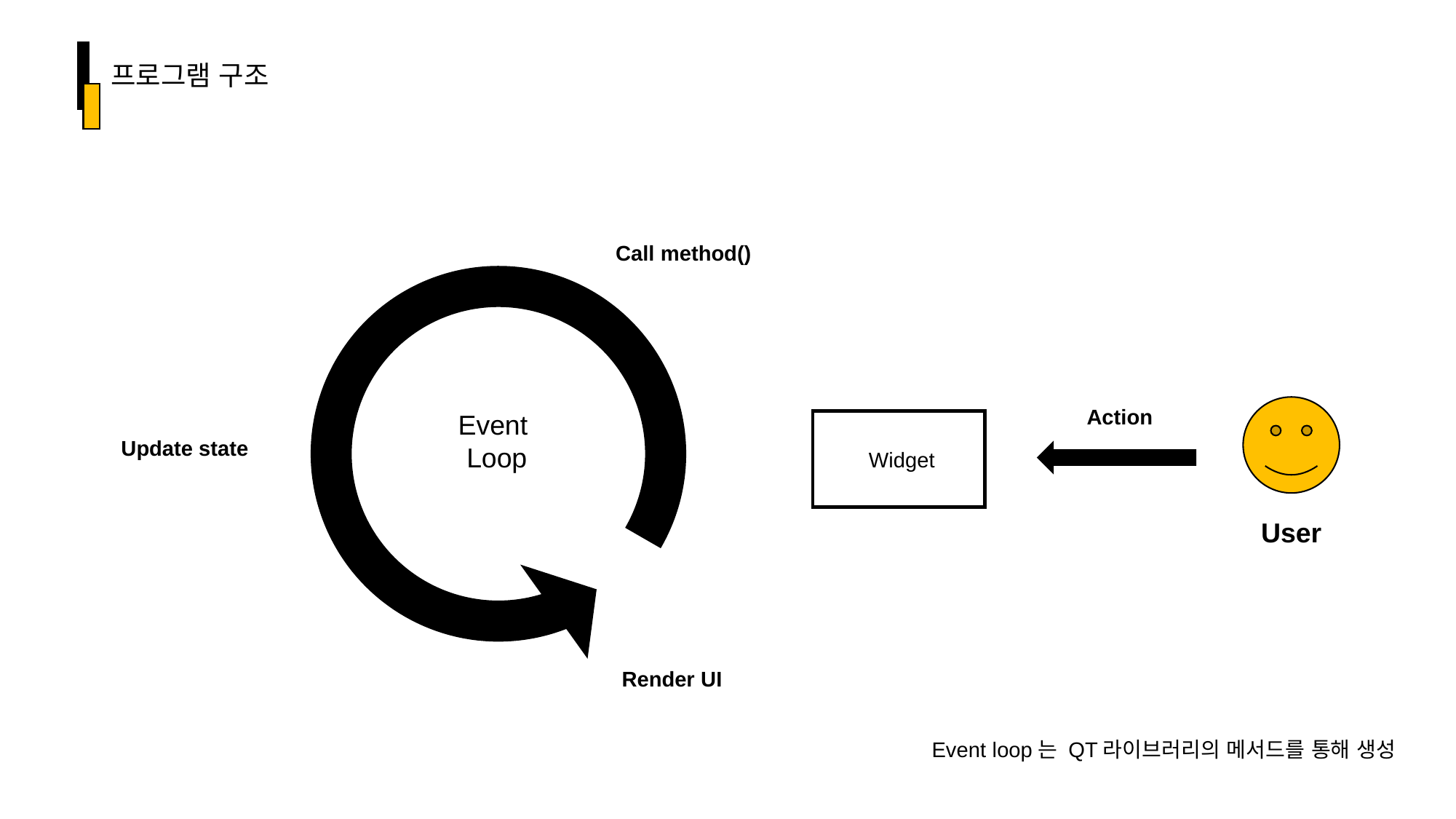

프로그램 구조

Call method()

Action
Event
Loop

Update state
 Widget

User
Render UI
Event loop는 QT라이브러리의 메서드를 통해 생성